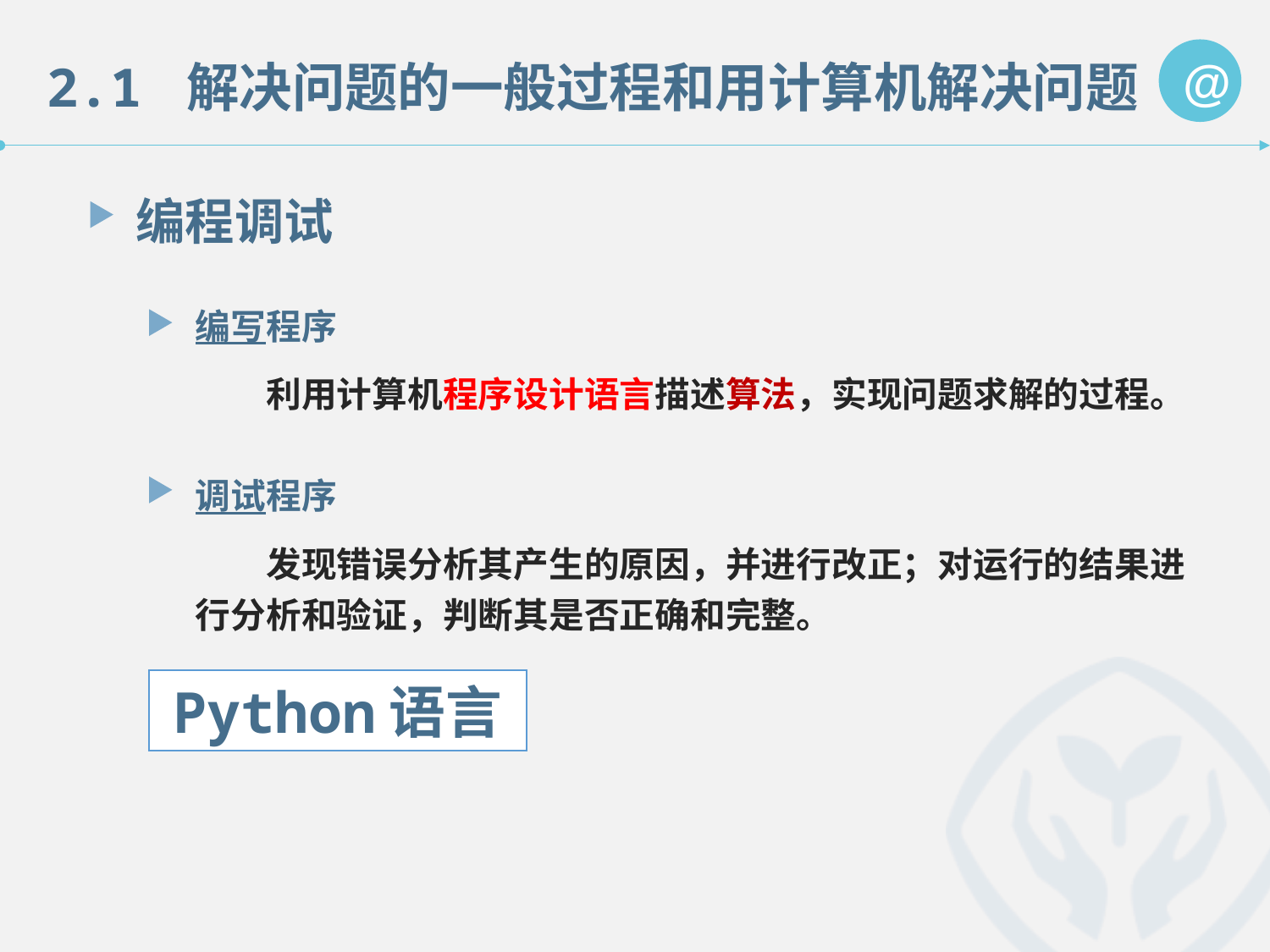

编程调试

编写程序
　　利用计算机程序设计语言描述算法，实现问题求解的过程。

调试程序
　　发现错误分析其产生的原因，并进行改正；对运行的结果进行分析和验证，判断其是否正确和完整。

Python语言